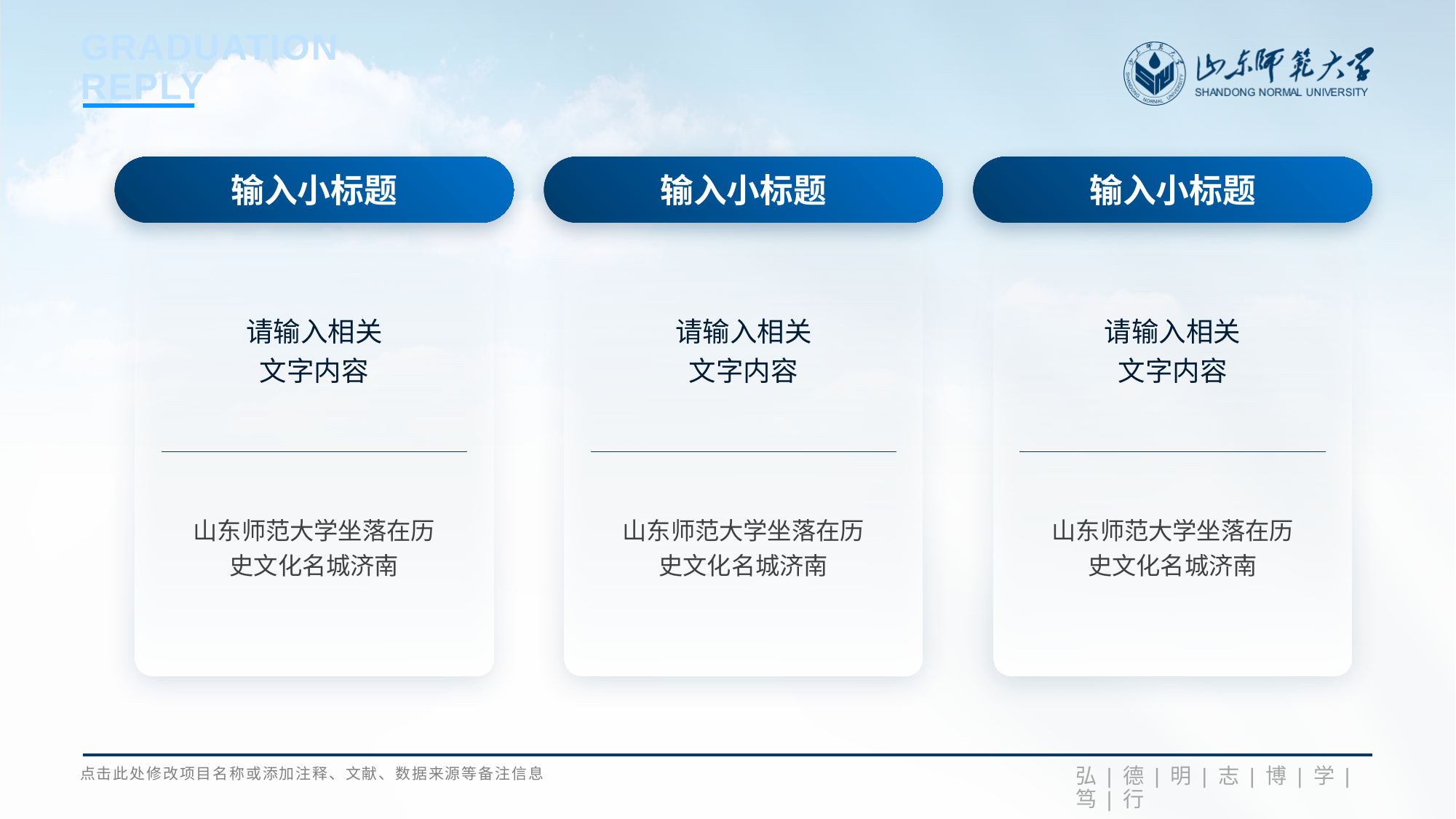

输入小标题
输入小标题
输入小标题

请输入相关
文字内容
请输入相关
文字内容
请输入相关
文字内容
山东师范大学坐落在历史文化名城济南
山东师范大学坐落在历史文化名城济南
山东师范大学坐落在历史文化名城济南